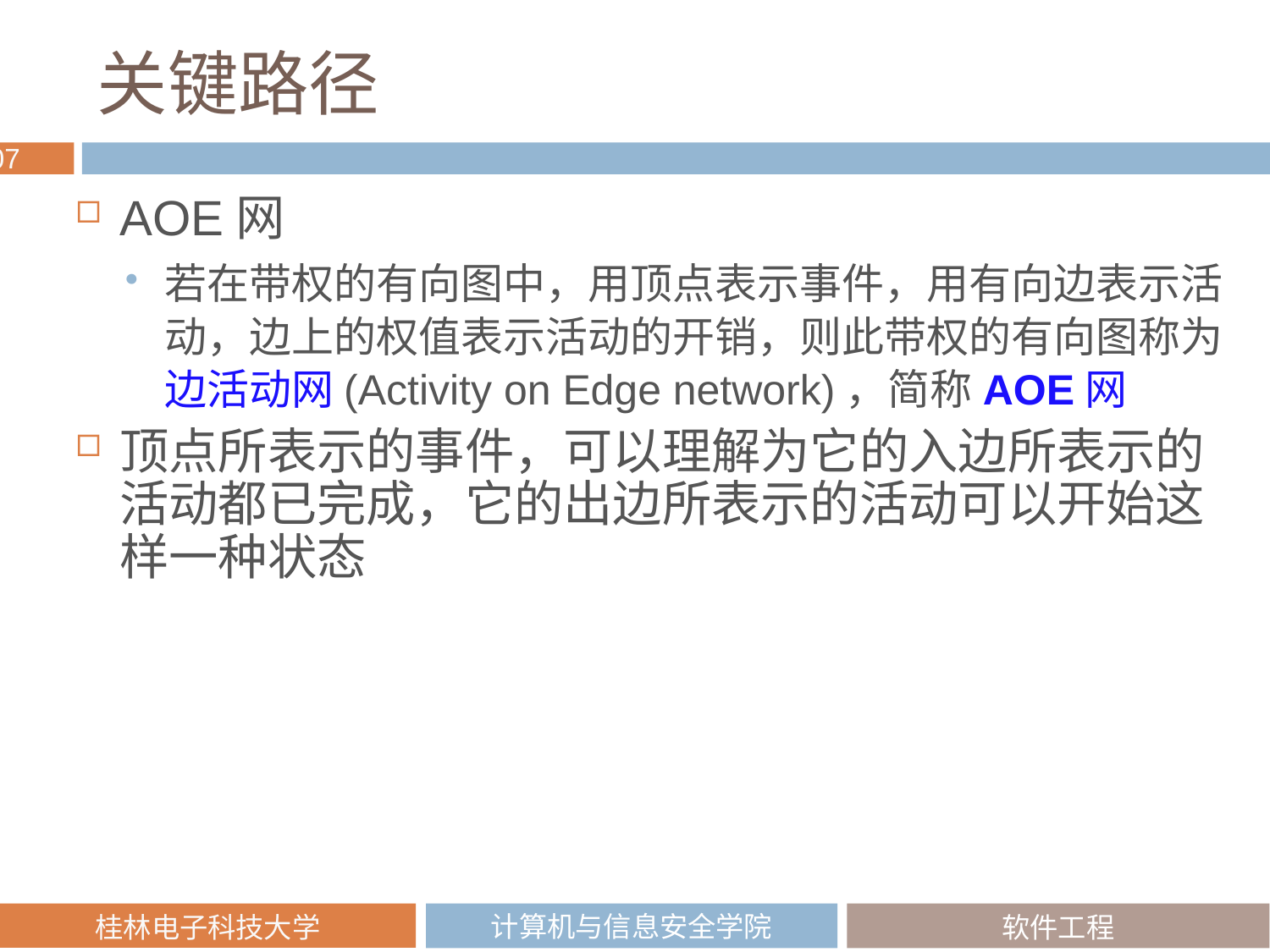

# 关键路径
AOE网
若在带权的有向图中，用顶点表示事件，用有向边表示活动，边上的权值表示活动的开销，则此带权的有向图称为边活动网(Activity on Edge network)，简称AOE网
顶点所表示的事件，可以理解为它的入边所表示的活动都已完成，它的出边所表示的活动可以开始这样一种状态